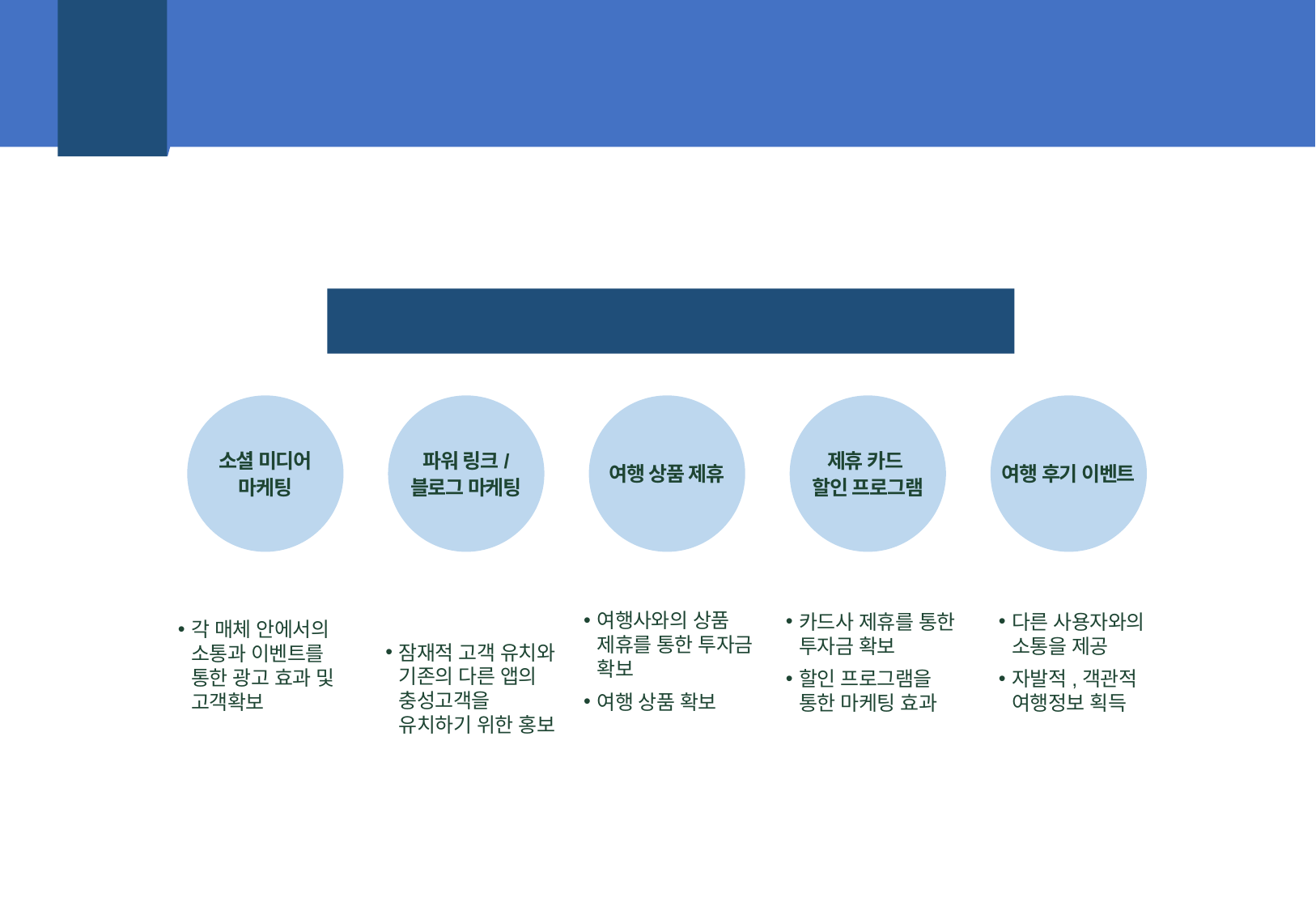

1
앱 개발 기획
마케팅
마케팅 수단 & 자금 조달
소셜 미디어
마케팅
파워 링크/
블로그 마케팅
여행 상품 제휴
제휴 카드
할인 프로그램
여행 후기 이벤트
카드사 제휴를 통한 투자금 확보
할인 프로그램을 통한 마케팅 효과
다른 사용자와의 소통을 제공
자발적,객관적 여행정보 획득
각 매체 안에서의 소통과 이벤트를 통한 광고 효과 및 고객확보
여행사와의 상품 제휴를 통한 투자금 확보
여행 상품 확보

잠재적 고객 유치와 기존의 다른 앱의 충성고객을 유치하기 위한 홍보